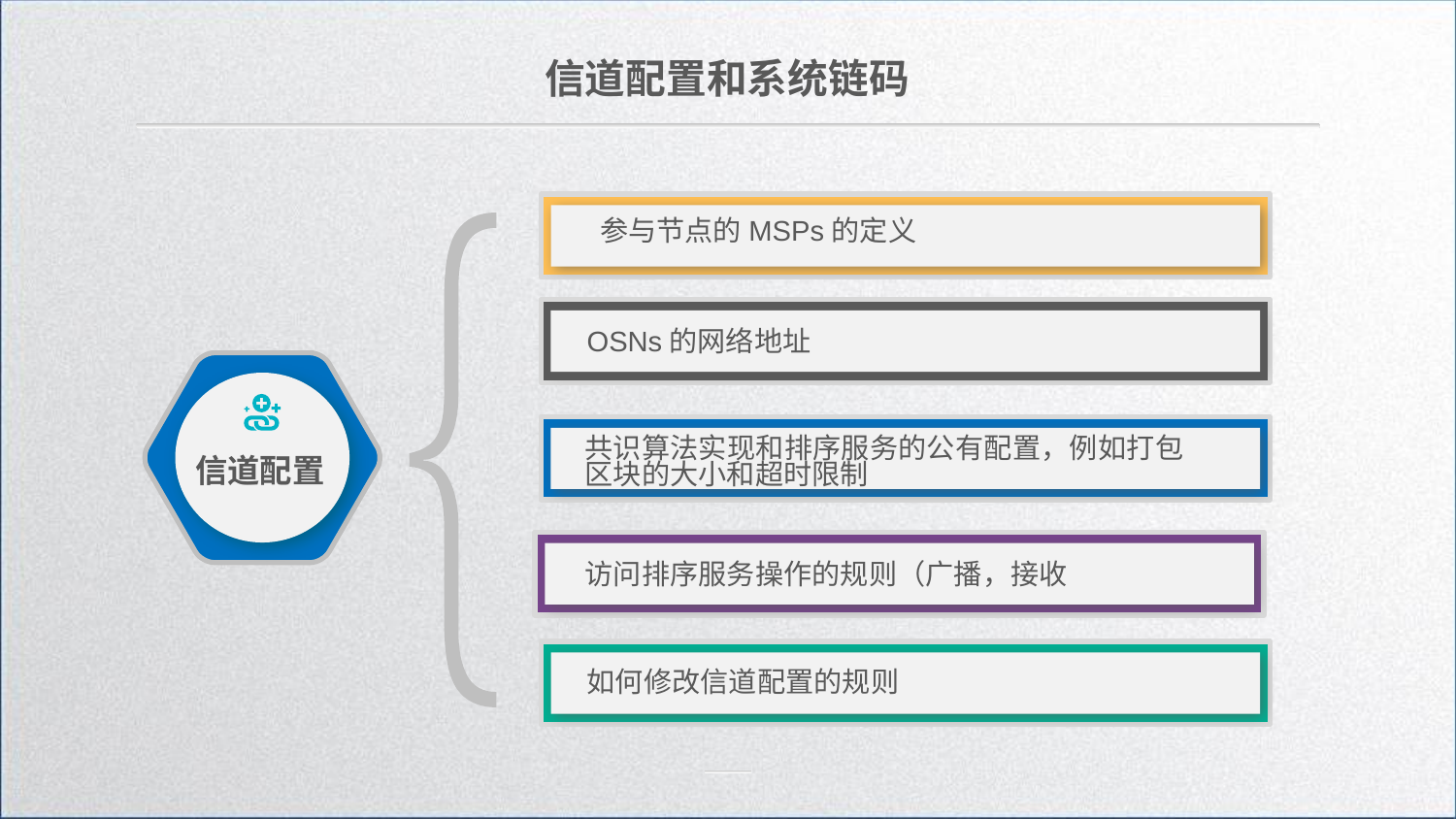

信道配置和系统链码

参与节点的MSPs的定义

OSNs的网络地址

共识算法实现和排序服务的公有配置，例如打包区块的大小和超时限制
信道配置

访问排序服务操作的规则（广播，接收

如何修改信道配置的规则